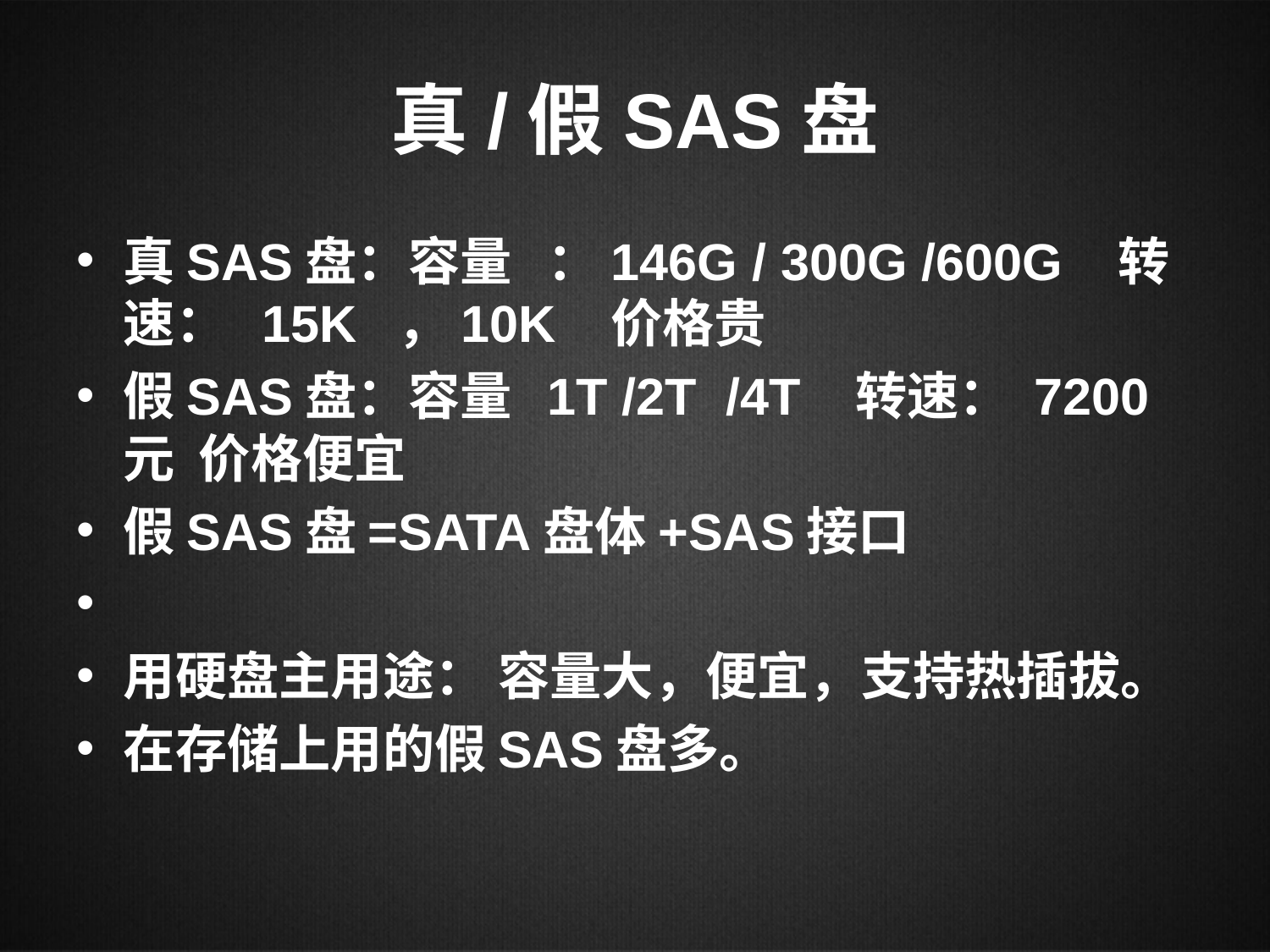

# 真/假SAS盘
真SAS盘：容量   ：146G / 300G /600G   转速：  15K  ，10K   价格贵
假SAS盘：容量  1T /2T  /4T   转速： 7200元  价格便宜
假SAS盘=SATA盘体+SAS接口

用硬盘主用途： 容量大，便宜，支持热插拔。
在存储上用的假SAS盘多。